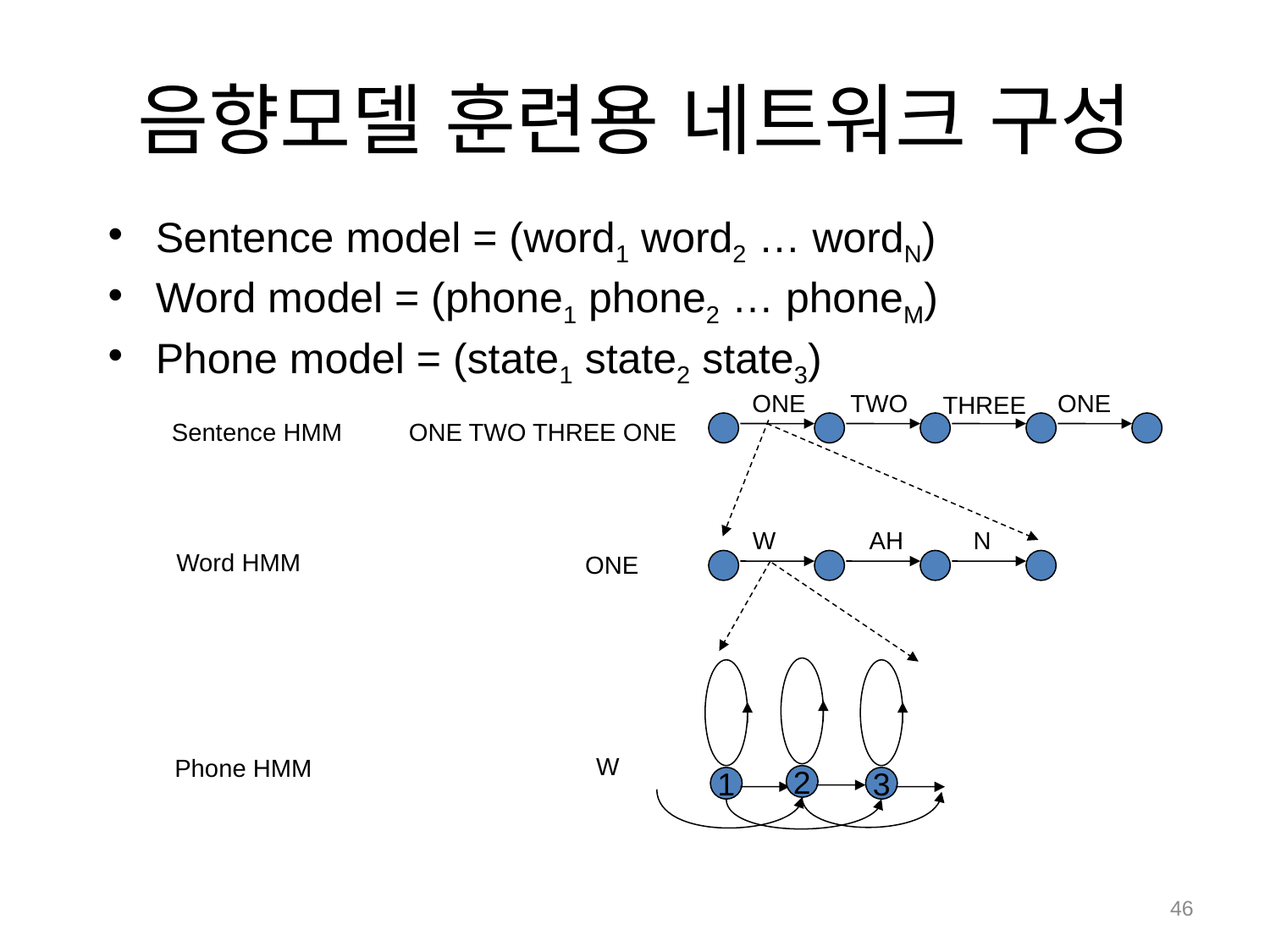

# 음향모델 훈련용 네트워크 구성

Sentence model = (word1 word2 … wordN)
Word model = (phone1 phone2 … phoneM)
Phone model = (state1 state2 state3)

ONE
TWO
ONE
THREE
ONE TWO THREE ONE
Sentence HMM

W
AH
N
Word HMM
ONE

W
Phone HMM
2
1
3

46